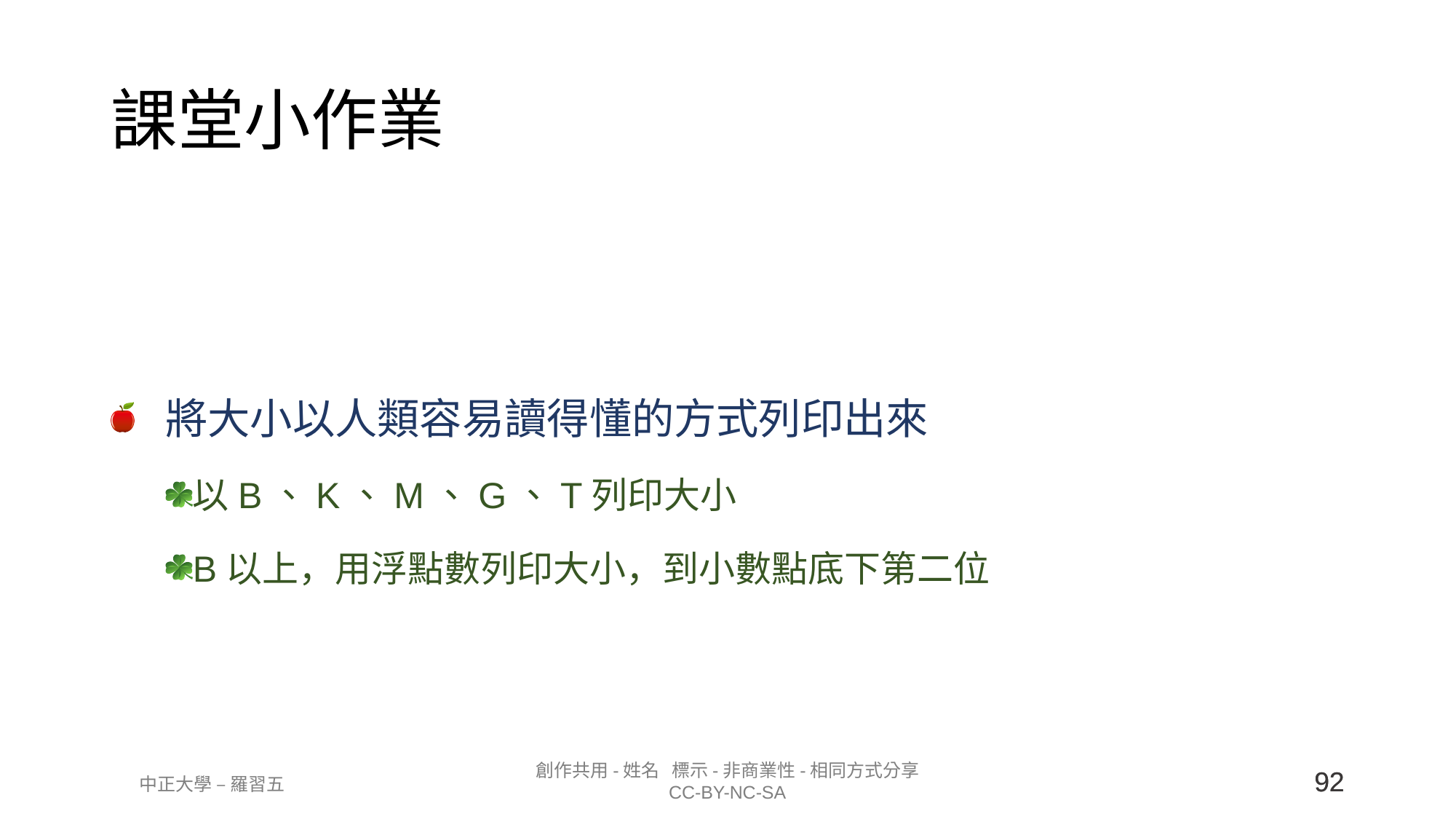

# 課堂小作業
將大小以人類容易讀得懂的方式列印出來
以B、K、M、G、T列印大小
B以上，用浮點數列印大小，到小數點底下第二位